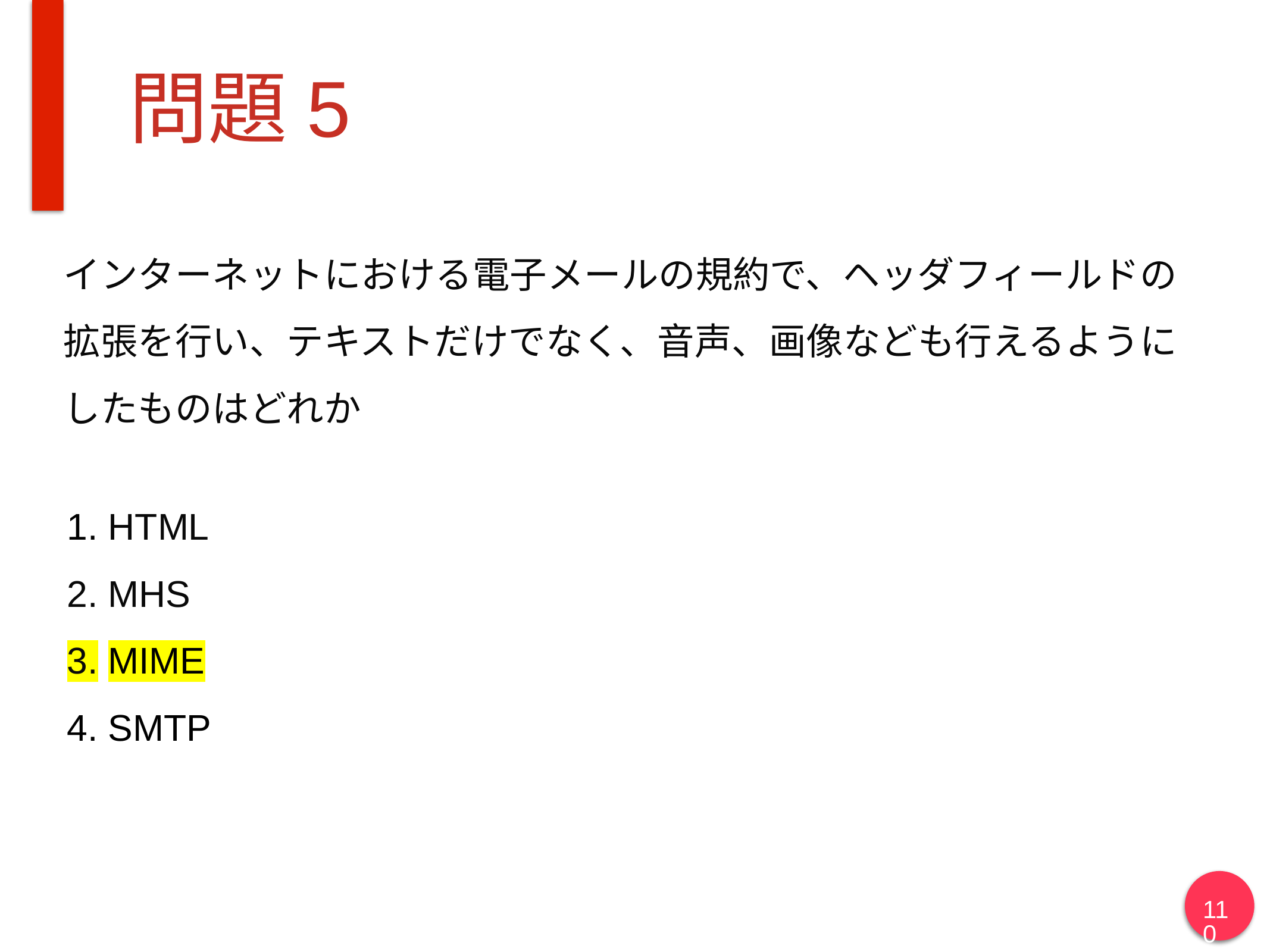

# 問題5
インターネットにおける電子メールの規約で、ヘッダフィールドの
拡張を行い、テキストだけでなく、音声、画像なども行えるように
したものはどれか

HTML
MHS
MIME
SMTP
110